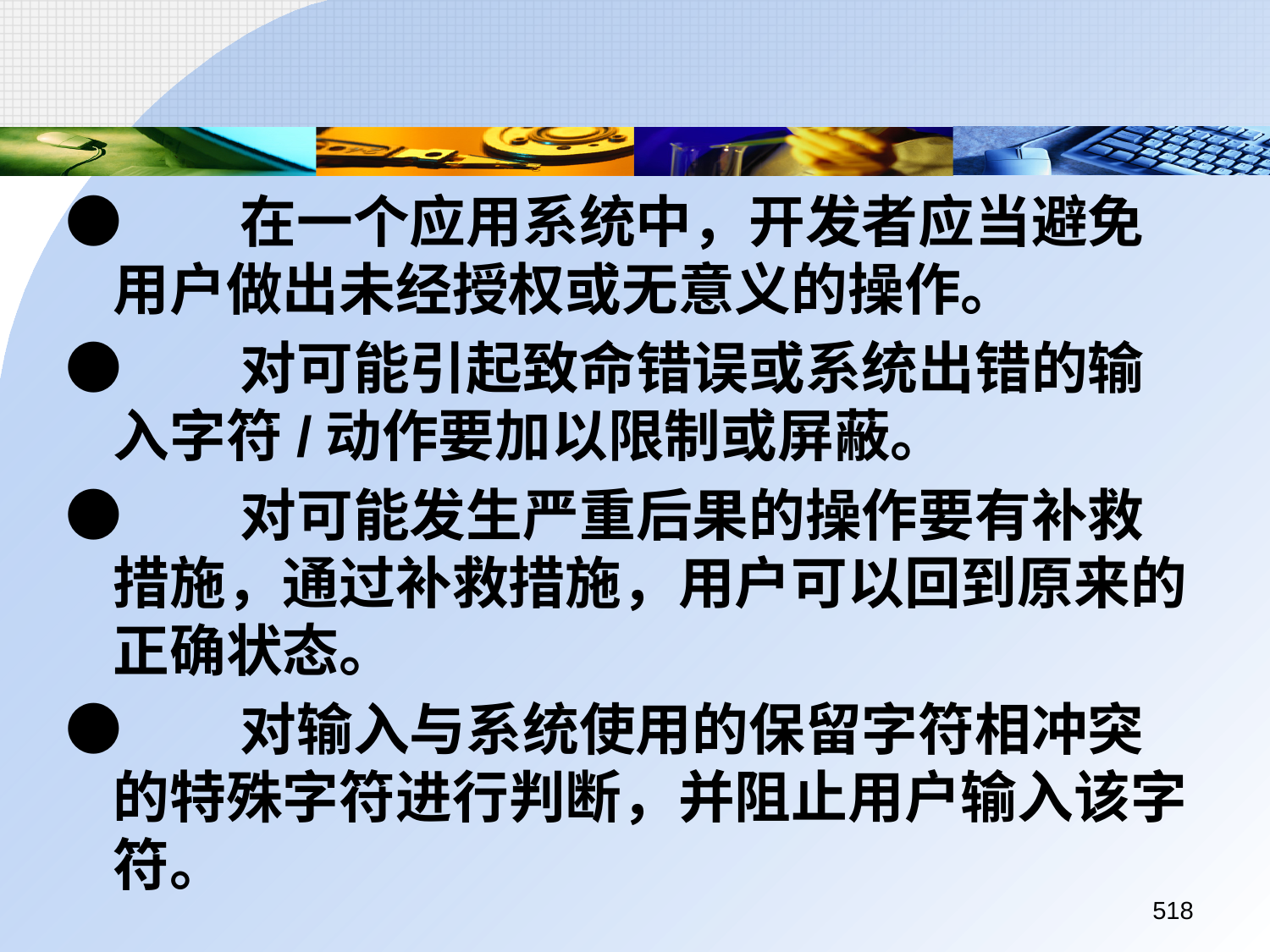

●	在一个应用系统中，开发者应当避免用户做出未经授权或无意义的操作。
●	对可能引起致命错误或系统出错的输入字符/动作要加以限制或屏蔽。
●	对可能发生严重后果的操作要有补救措施，通过补救措施，用户可以回到原来的正确状态。
●	对输入与系统使用的保留字符相冲突的特殊字符进行判断，并阻止用户输入该字符。
518